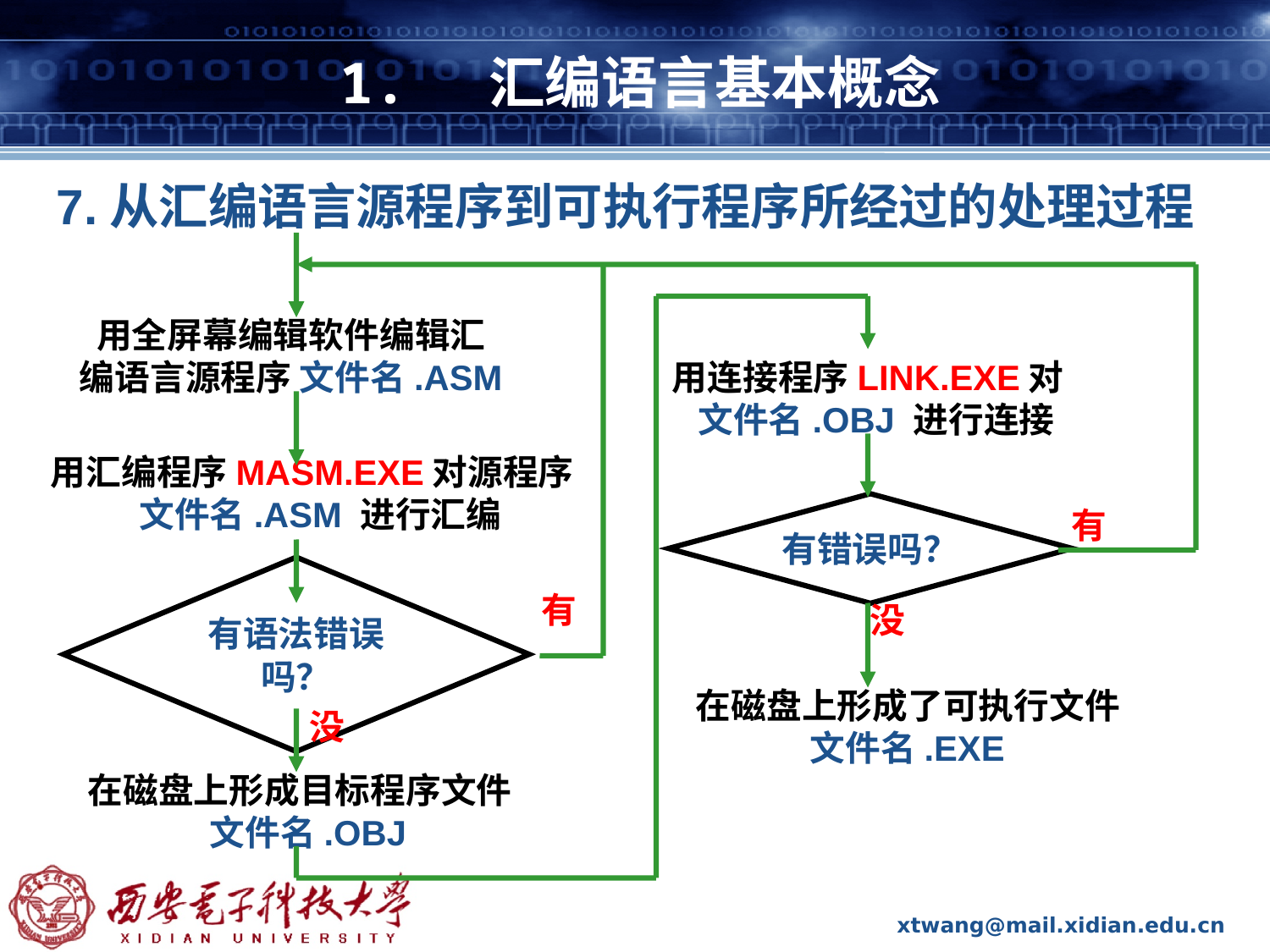

# 1.  汇编语言基本概念
7.从汇编语言源程序到可执行程序所经过的处理过程

用全屏幕编辑软件编辑汇
编语言源程序 文件名.ASM
用连接程序LINK.EXE对
 文件名.OBJ 进行连接

用汇编程序MASM.EXE对源程序
 文件名.ASM 进行汇编

有错误吗？
有

有

没
有语法错误吗？

在磁盘上形成了可执行文件
文件名.EXE
没

在磁盘上形成目标程序文件
 文件名.OBJ